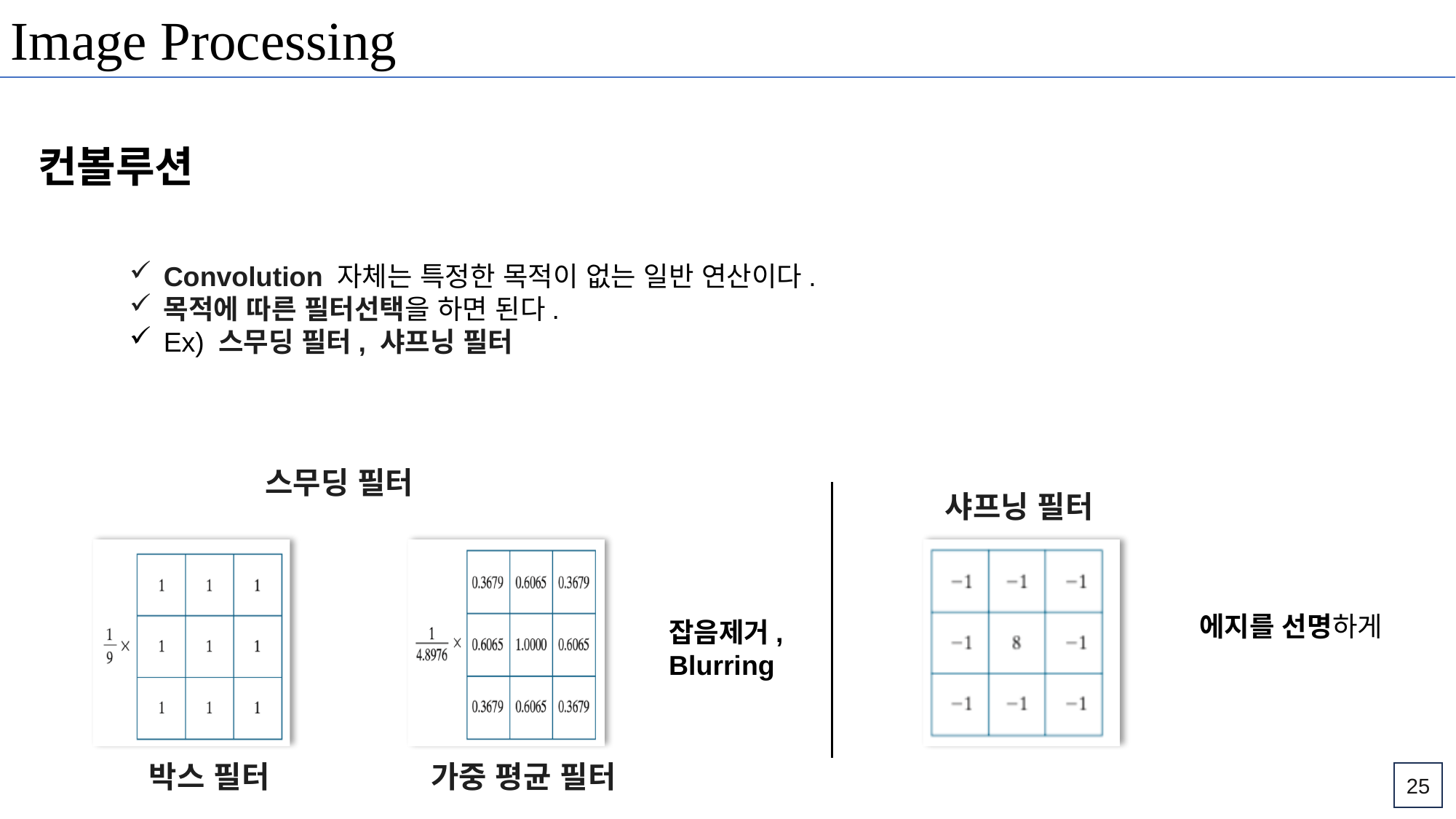

Image Processing
컨볼루션
Convolution 자체는 특정한 목적이 없는 일반 연산이다.
목적에 따른 필터선택을 하면 된다.
Ex) 스무딩 필터, 샤프닝 필터
스무딩 필터
샤프닝 필터

에지를 선명하게
잡음제거,
Blurring
박스 필터
가중 평균 필터
25